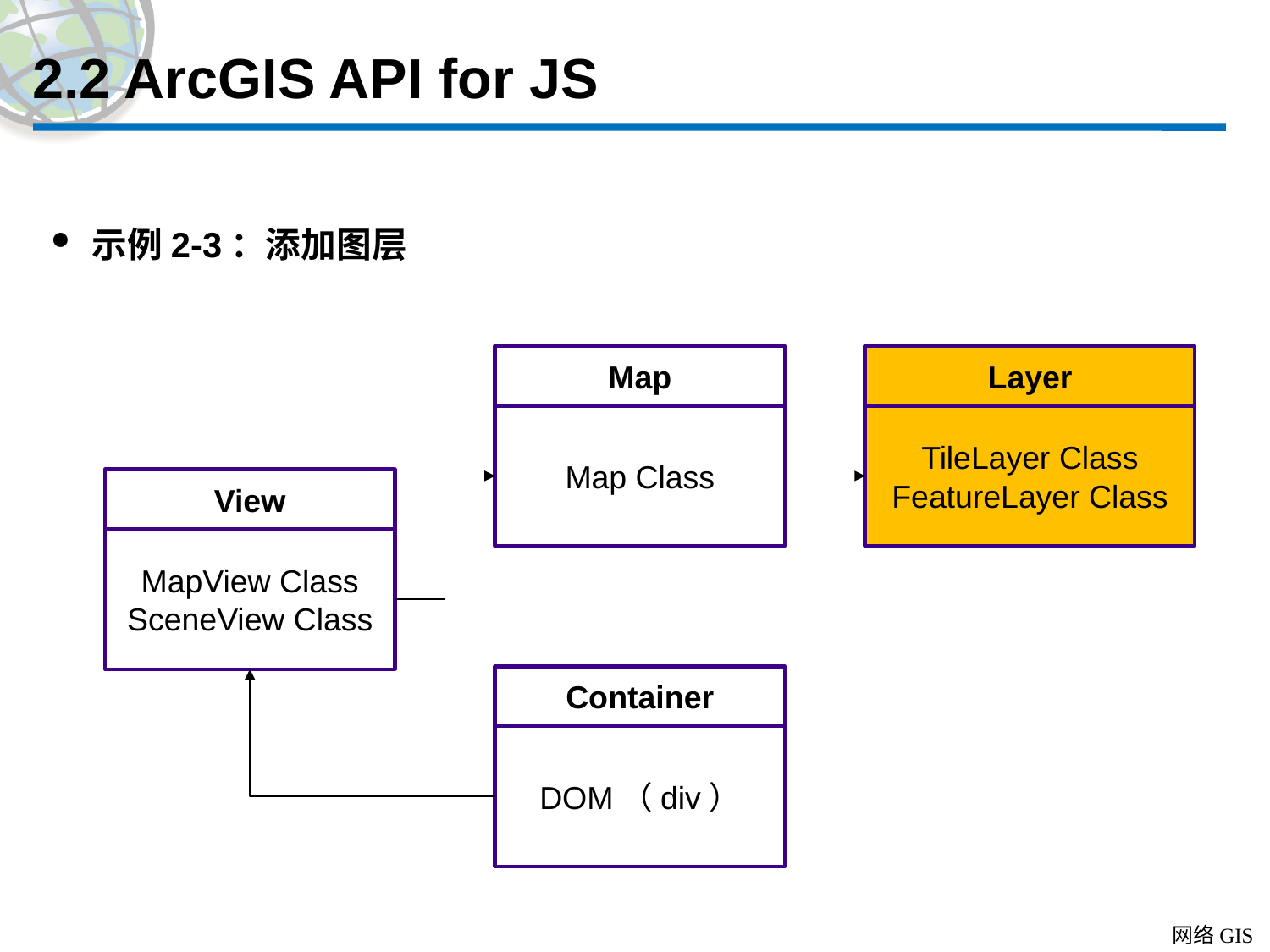

# 2.2 ArcGIS API for JS
示例2-3：添加图层
Map
Map Class
Layer
TileLayer Class
FeatureLayer Class
View
MapView Class
SceneView Class
Container
DOM（div）